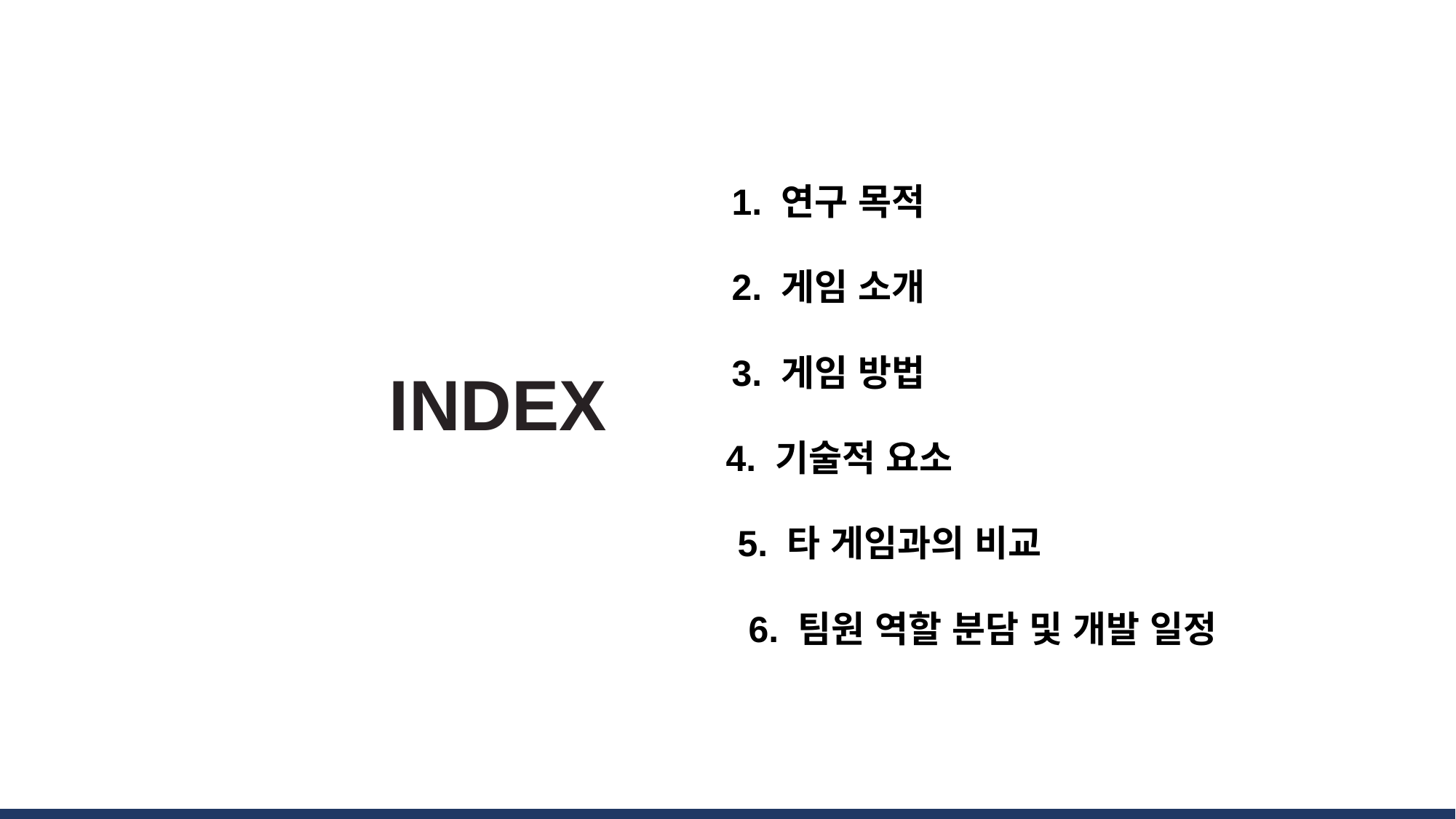

1. 연구 목적
2. 게임 소개
3. 게임 방법
INDEX
4. 기술적 요소
5. 타 게임과의 비교
6. 팀원 역할 분담 및 개발 일정